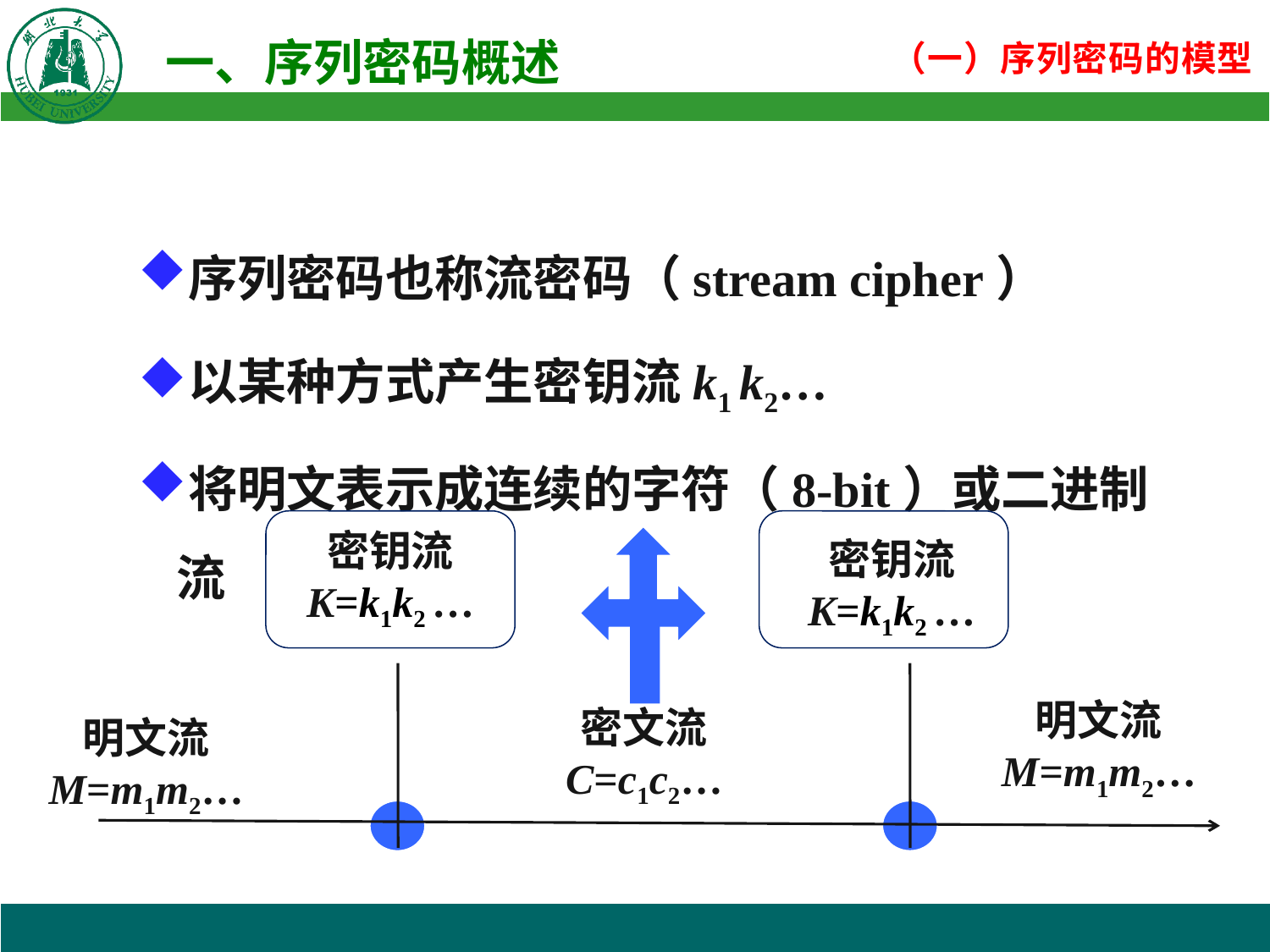

序列密码也称流密码（stream cipher）
以某种方式产生密钥流k1 k2…
将明文表示成连续的字符（8-bit）或二进制流

密钥流
K=k1k2 …
密钥流
K=k1k2 …

明文流
M=m1m2…
密文流
C=c1c2…
明文流
M=m1m2…